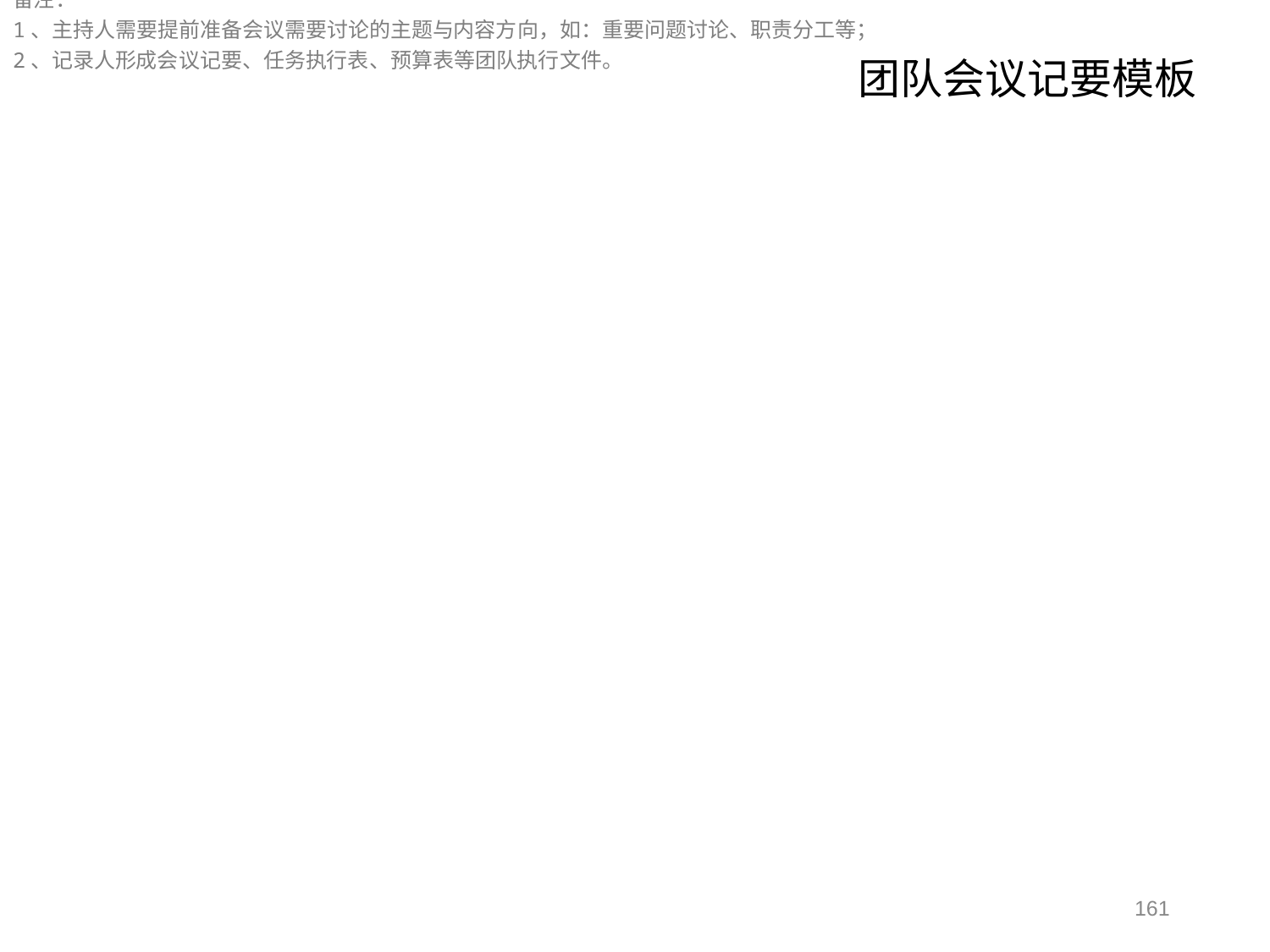

团队会议记要模板
____________会议记要
参会人员:
时间:
地点：
主题:
主持人：
记录人：
会议内容：

备注：
1、主持人需要提前准备会议需要讨论的主题与内容方向，如：重要问题讨论、职责分工等；
2、记录人形成会议记要、任务执行表、预算表等团队执行文件。

161